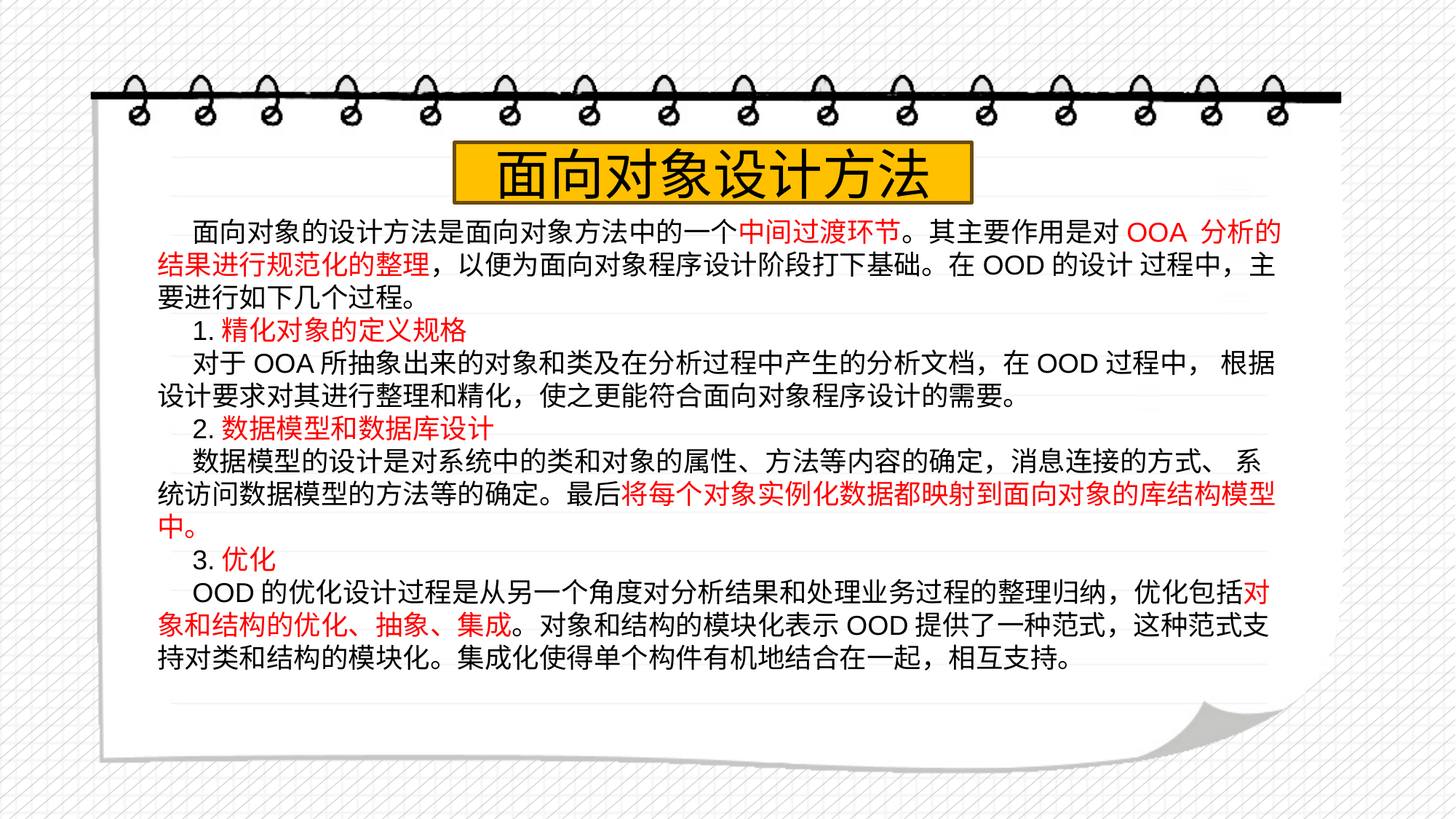

面向对象设计方法
面向对象的设计方法是面向对象方法中的一个中间过渡环节。其主要作用是对OOA 分析的结果进行规范化的整理，以便为面向对象程序设计阶段打下基础。在OOD的设计 过程中，主要进行如下几个过程。
1.精化对象的定义规格
对于OOA所抽象出来的对象和类及在分析过程中产生的分析文档，在OOD过程中， 根据设计要求对其进行整理和精化，使之更能符合面向对象程序设计的需要。
2.数据模型和数据库设计
数据模型的设计是对系统中的类和对象的属性、方法等内容的确定，消息连接的方式、 系统访问数据模型的方法等的确定。最后将每个对象实例化数据都映射到面向对象的库结构模型中。
3.优化
OOD的优化设计过程是从另一个角度对分析结果和处理业务过程的整理归纳，优化包括对象和结构的优化、抽象、集成。对象和结构的模块化表示OOD提供了一种范式，这种范式支持对类和结构的模块化。集成化使得单个构件有机地结合在一起，相互支持。